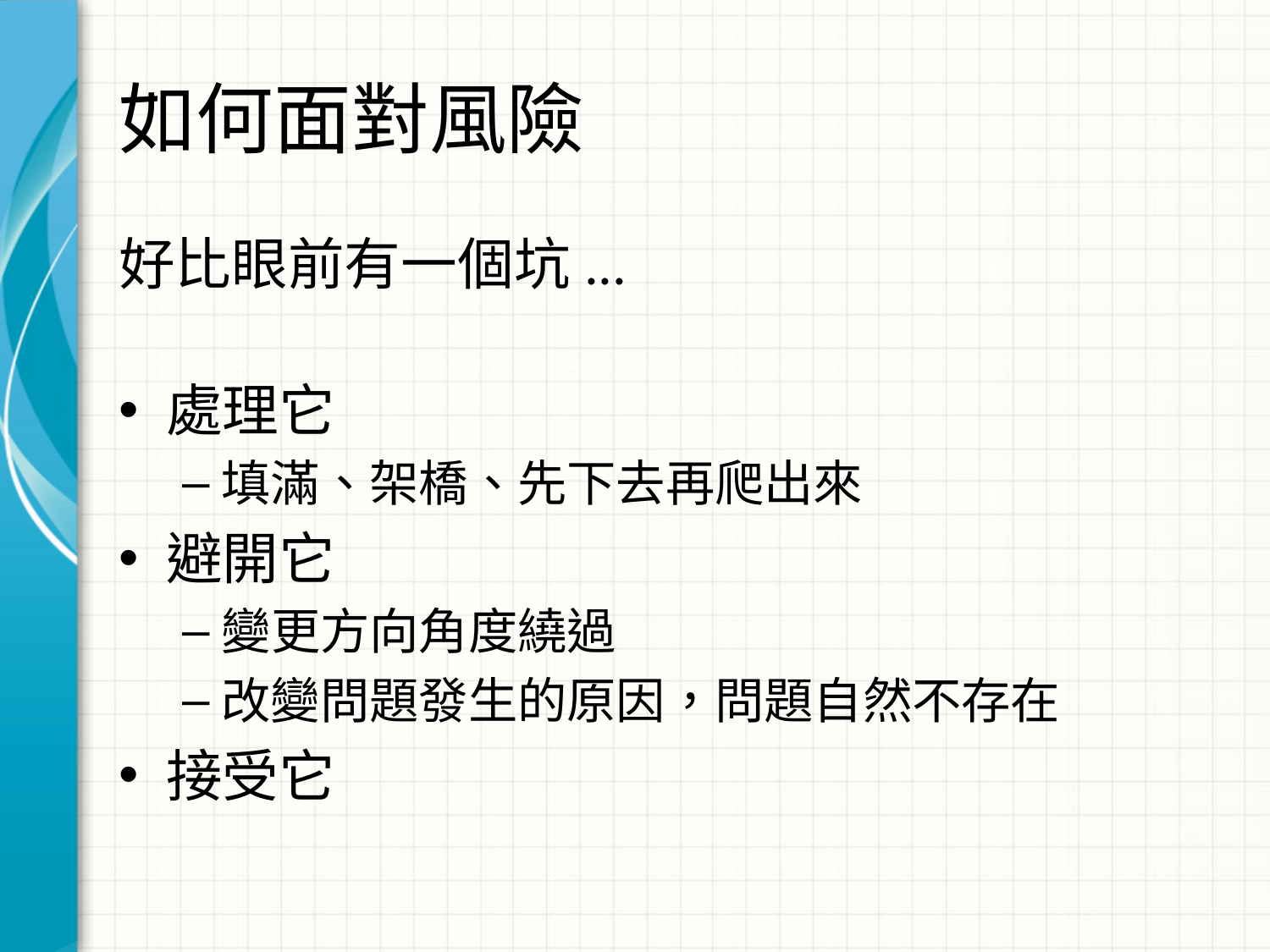

# 如何面對風險
好比眼前有一個坑...
處理它
填滿、架橋、先下去再爬出來
避開它
變更方向角度繞過
改變問題發生的原因，問題自然不存在
接受它